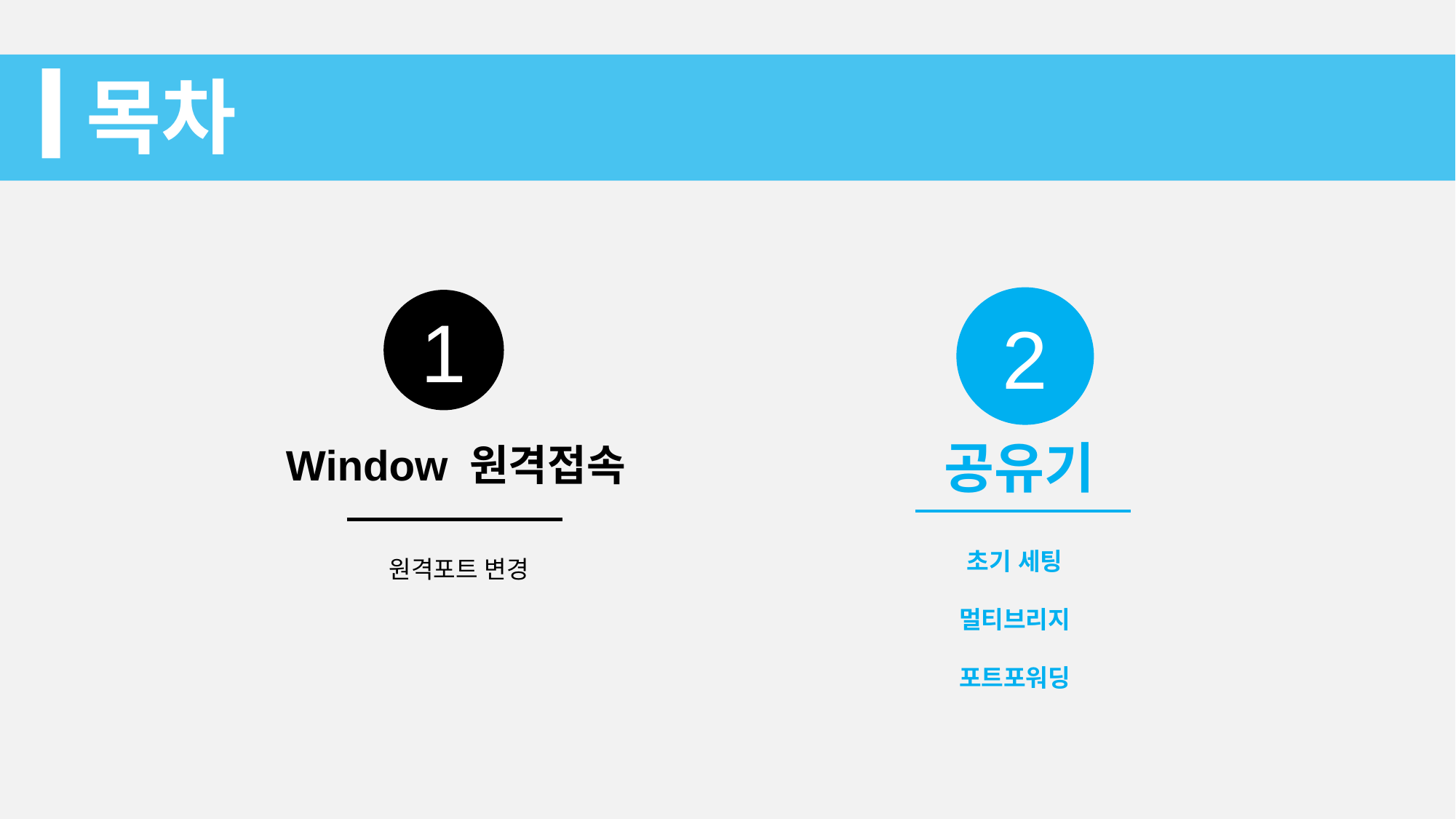

# 목차

2
1
공유기
Window 원격접속
초기 세팅
멀티브리지
포트포워딩
원격포트 변경